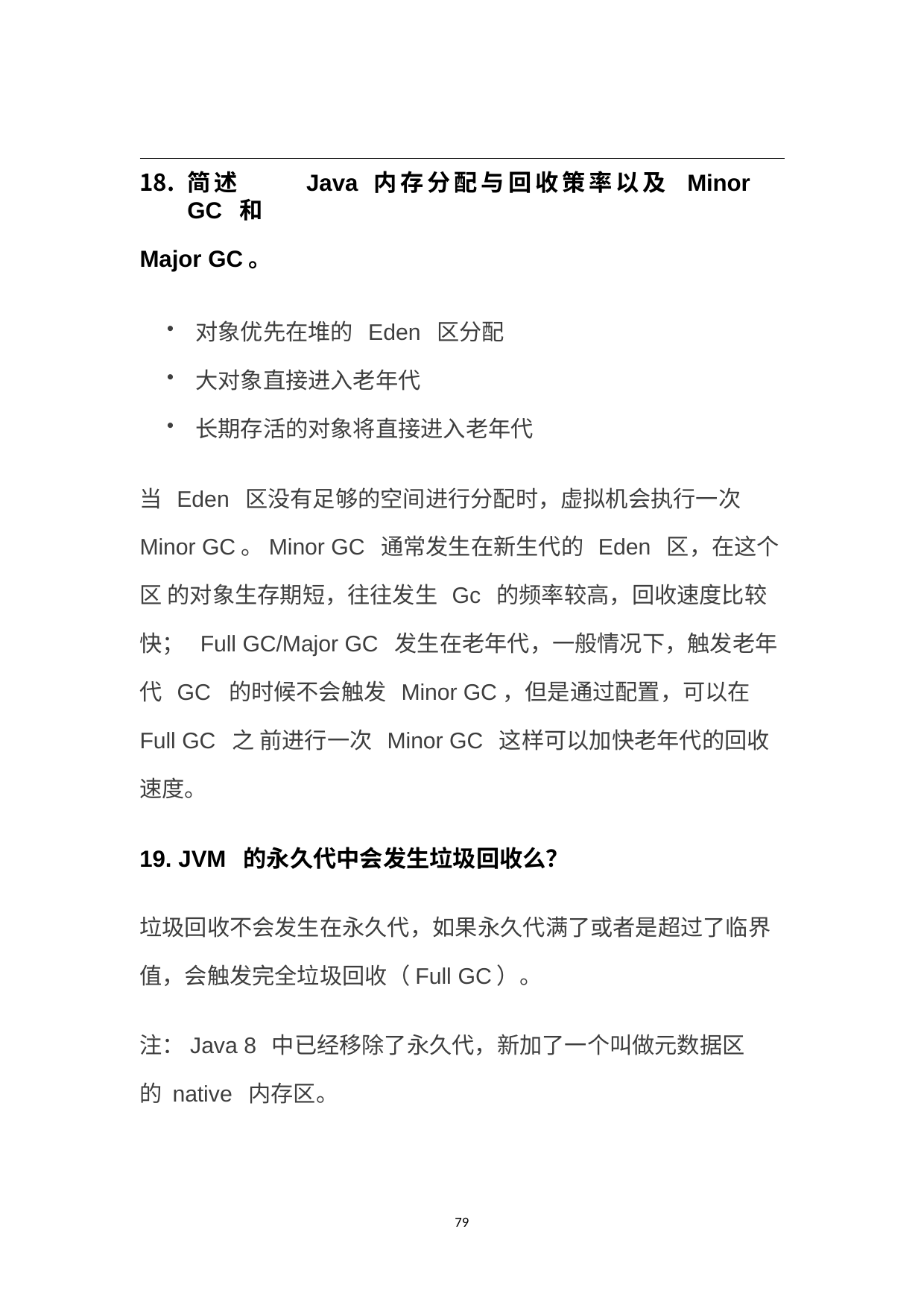

简述	Java	内存分配与回收策率以及	Minor GC 和
Major GC。

对象优先在堆的 Eden 区分配
大对象直接进入老年代
长期存活的对象将直接进入老年代
当 Eden 区没有足够的空间进行分配时，虚拟机会执行一次 Minor GC。Minor GC 通常发生在新生代的 Eden 区，在这个区 的对象生存期短，往往发生 Gc 的频率较高，回收速度比较快；  Full GC/Major GC 发生在老年代，一般情况下，触发老年代 GC  的时候不会触发 Minor GC，但是通过配置，可以在 Full GC 之 前进行一次 Minor GC 这样可以加快老年代的回收速度。

JVM 的永久代中会发生垃圾回收么？
垃圾回收不会发生在永久代，如果永久代满了或者是超过了临界 值，会触发完全垃圾回收（Full GC）。
注：Java 8 中已经移除了永久代，新加了一个叫做元数据区的 native 内存区。
79